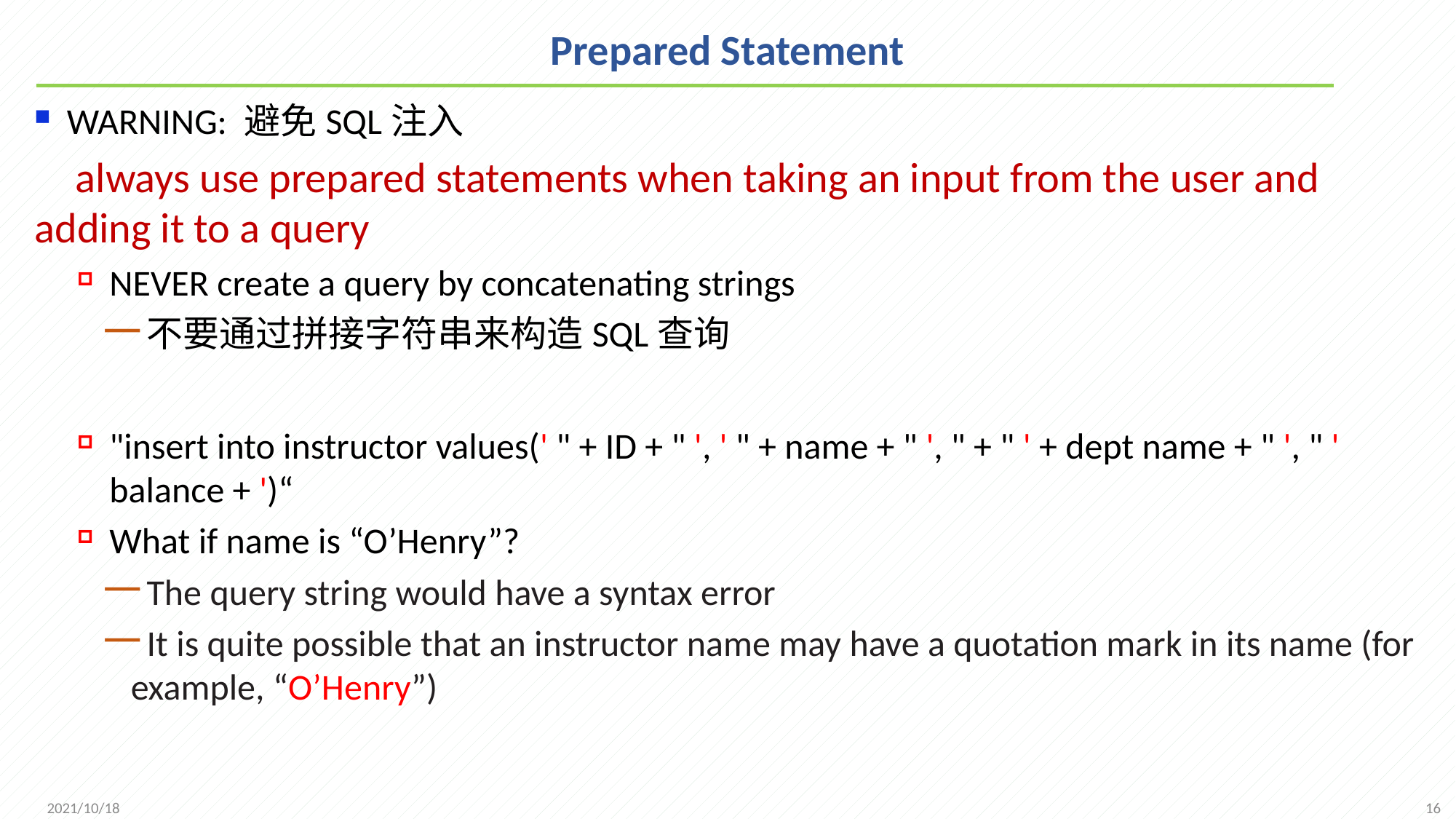

# Prepared Statement
WARNING: 避免SQL注入
     always use prepared statements when taking an input from the user and adding it to a query
NEVER create a query by concatenating strings
不要通过拼接字符串来构造SQL查询

"insert into instructor values(' " + ID + " ', ' " + name + " ', " + " ' + dept name + " ', " ' balance + ')“
What if name is “O’Henry”?
The query string would have a syntax error
It is quite possible that an instructor name may have a quotation mark in its name (for example, “O’Henry”)

16
2021/10/18